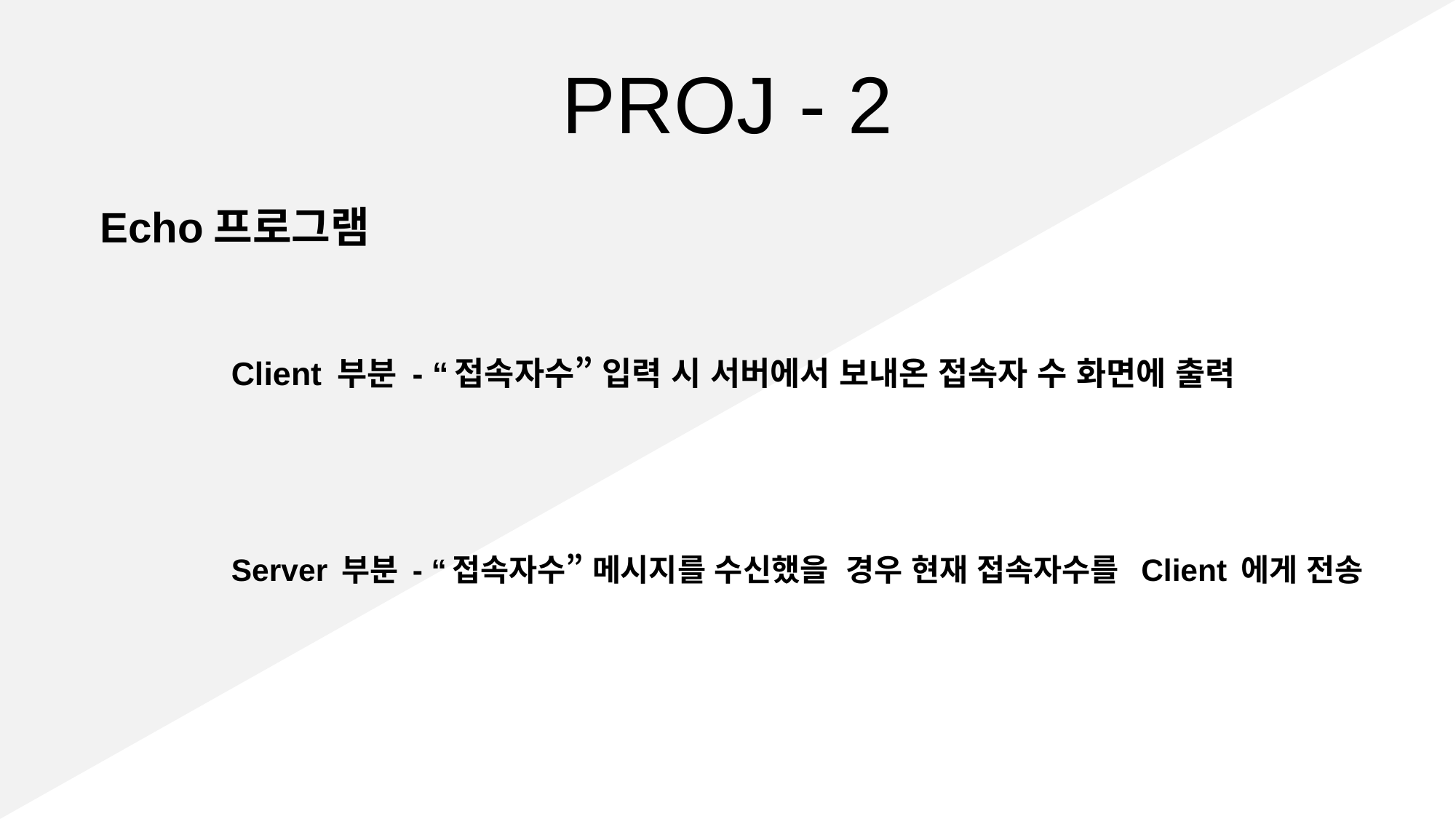

# PROJ - 2
Echo프로그램
Client 부분 - “접속자수” 입력 시 서버에서 보내온 접속자 수 화면에 출력
Server 부분 - “접속자수” 메시지를 수신했을  경우 현재 접속자수를  Client 에게 전송